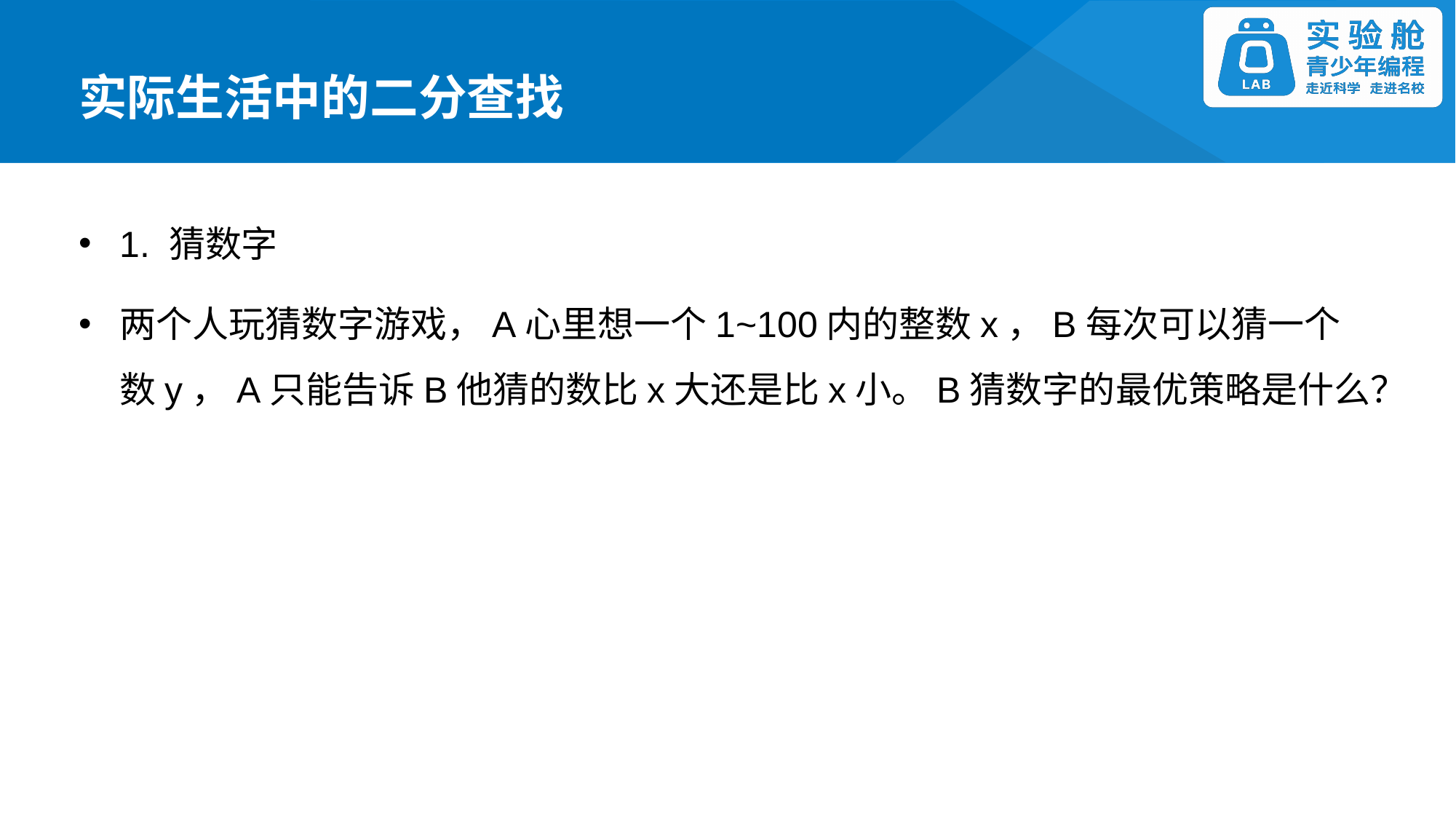

实际生活中的二分查找
1. 猜数字
两个人玩猜数字游戏，A心里想一个1~100内的整数x，B每次可以猜一个数y，A只能告诉B他猜的数比x大还是比x小。B猜数字的最优策略是什么？